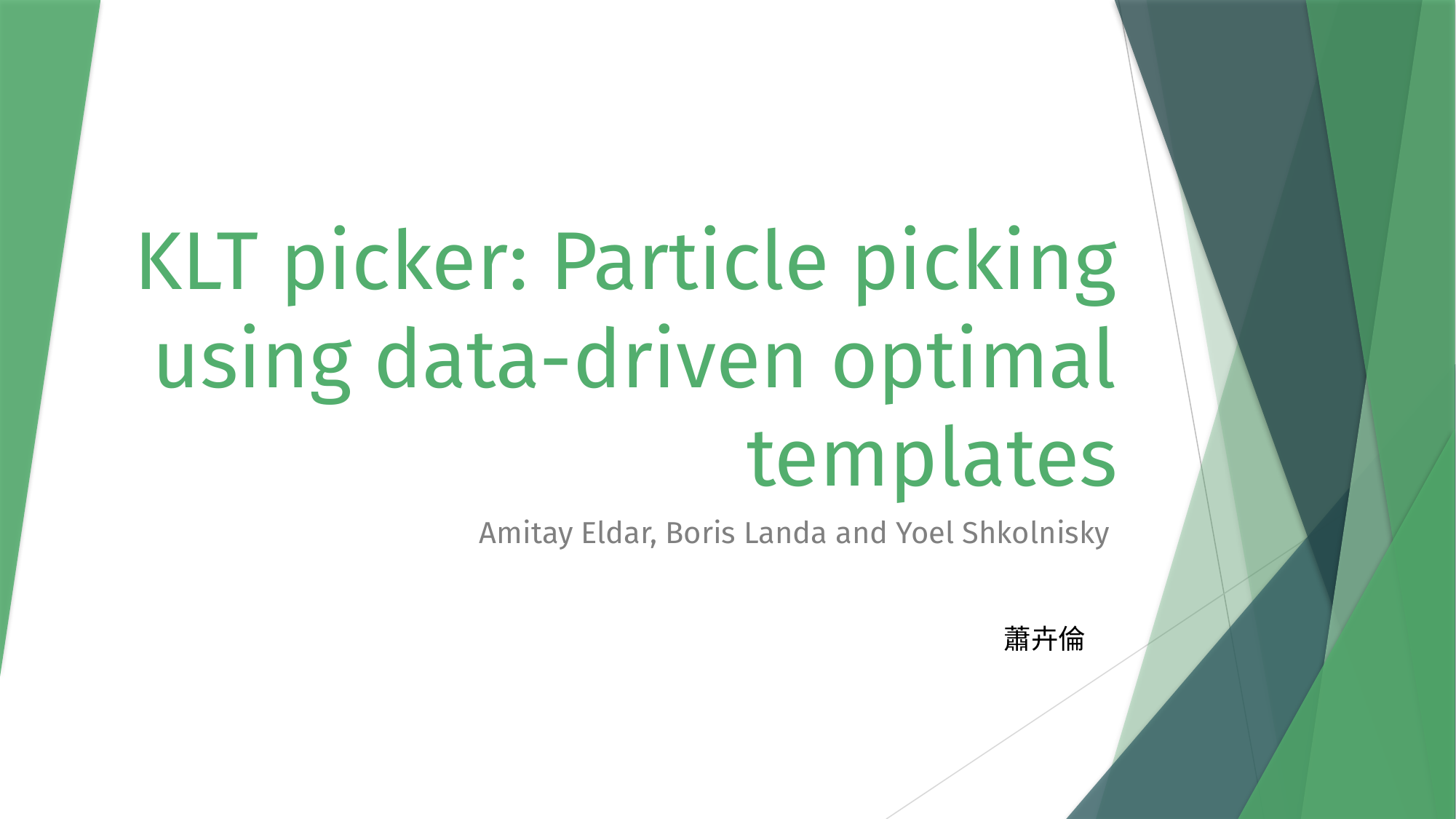

# KLT picker: Particle picking using data-driven optimal templates
Amitay Eldar, Boris Landa and Yoel Shkolnisky
蕭卉倫